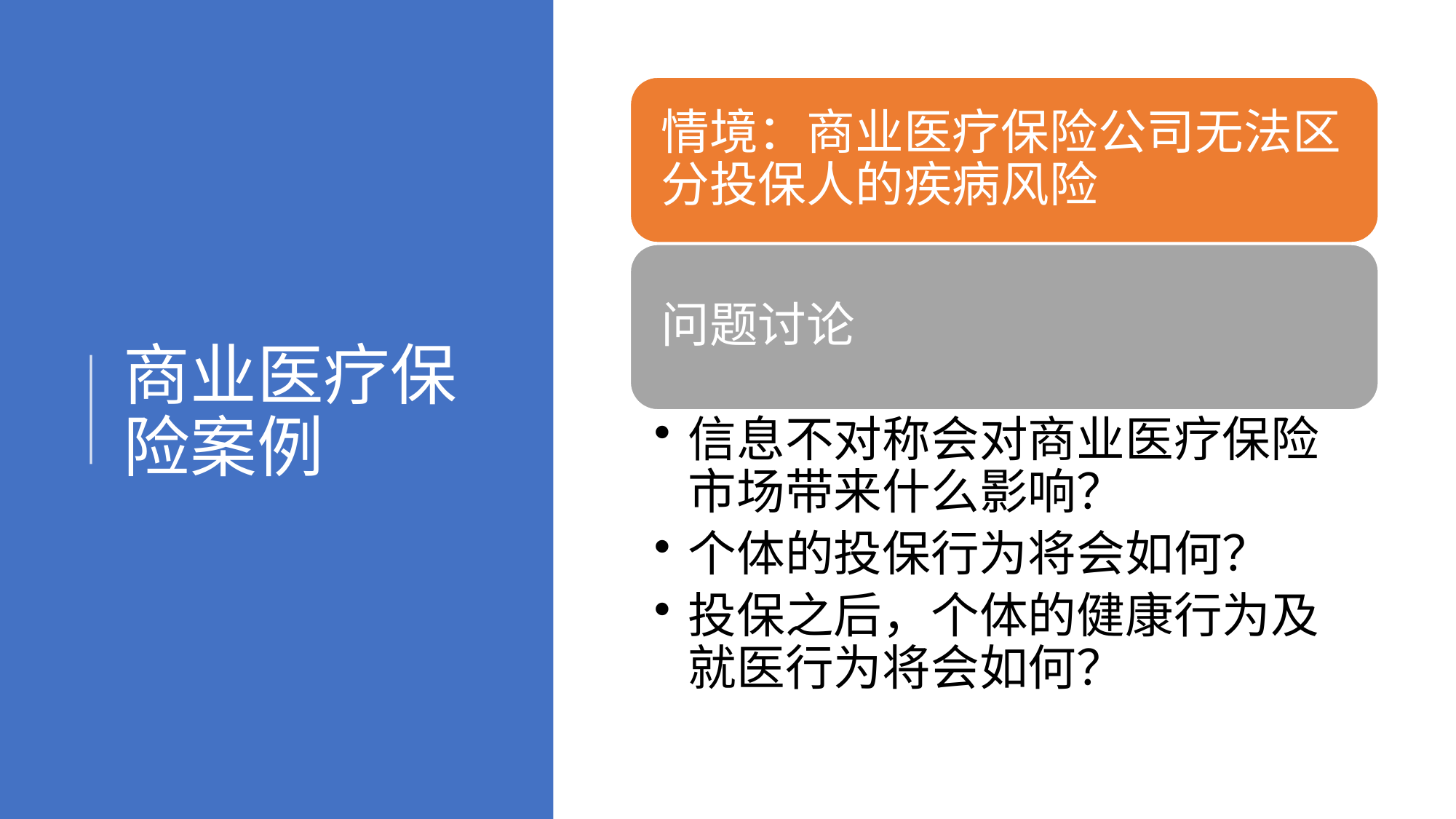

情境：商业医疗保险公司无法区分投保人的疾病风险
问题讨论
信息不对称会对商业医疗保险市场带来什么影响？
个体的投保行为将会如何？
投保之后，个体的健康行为及就医行为将会如何？
# 商业医疗保险案例